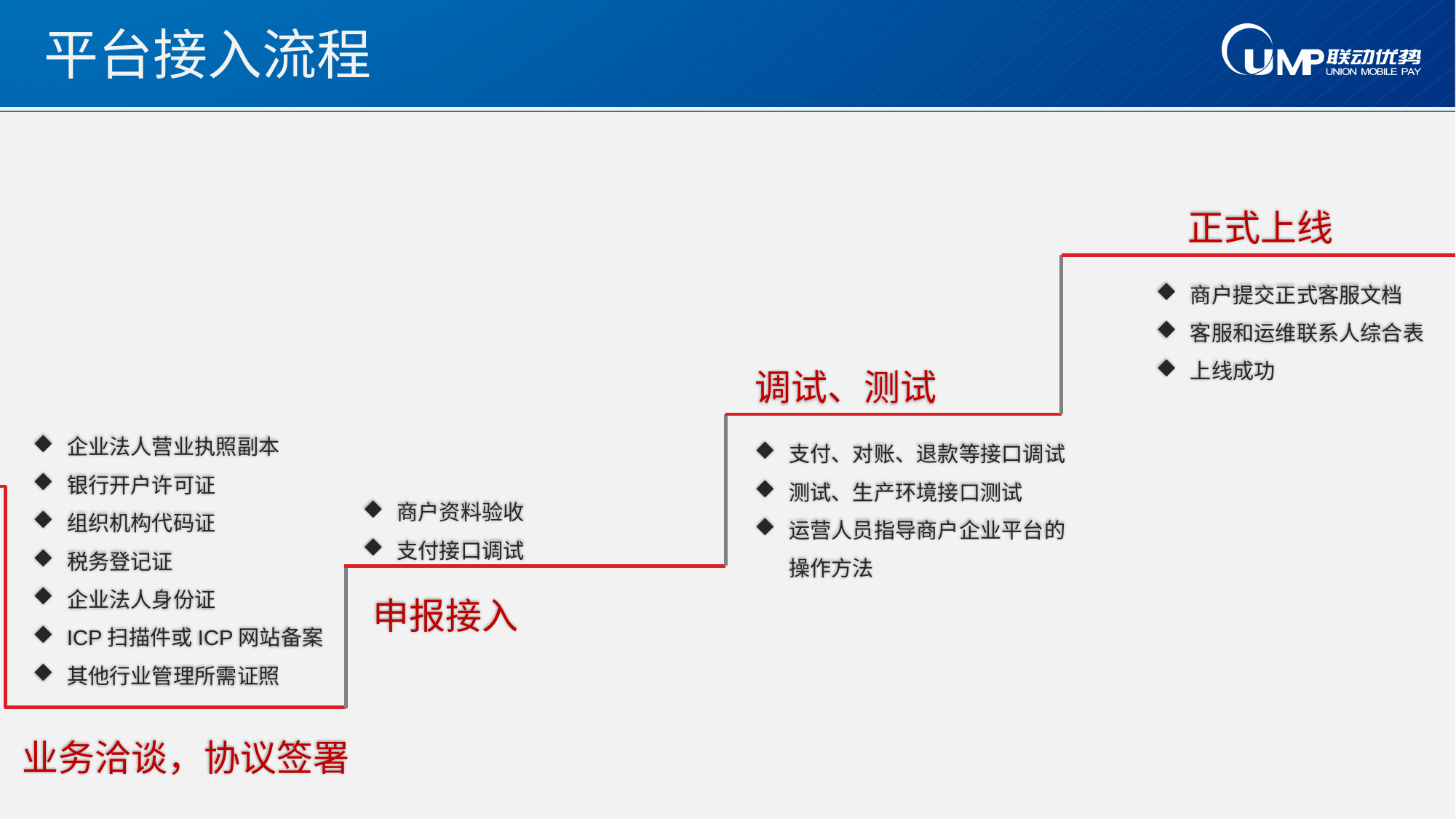

# 平台接入流程
正式上线
商户提交正式客服文档
客服和运维联系人综合表
上线成功
调试、测试
企业法人营业执照副本
银行开户许可证
组织机构代码证
税务登记证
企业法人身份证
ICP扫描件或ICP网站备案
其他行业管理所需证照
支付、对账、退款等接口调试
测试、生产环境接口测试
运营人员指导商户企业平台的操作方法
商户资料验收
支付接口调试
申报接入
业务洽谈，协议签署